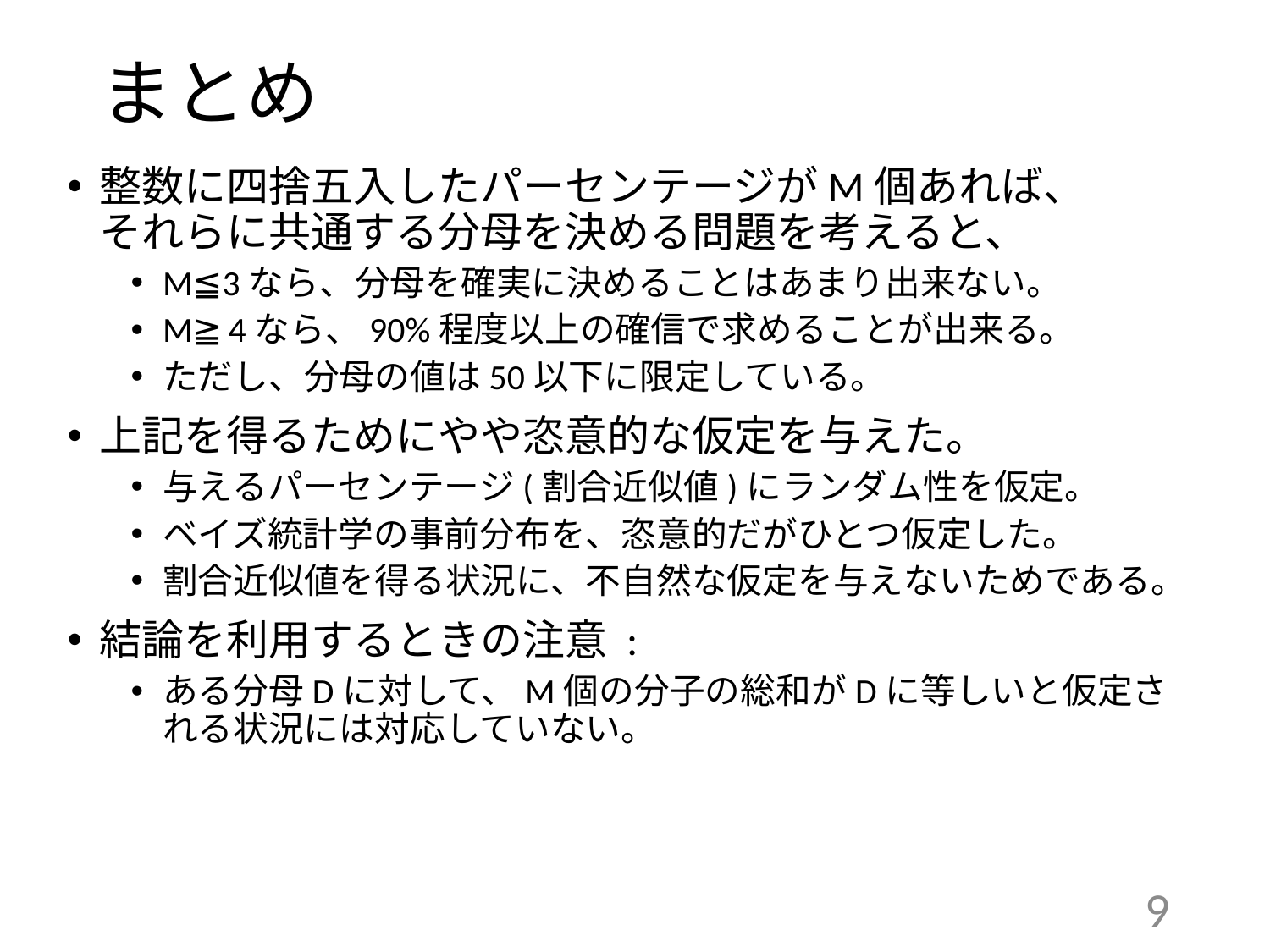

# まとめ
整数に四捨五入したパーセンテージがM個あれば、
それらに共通する分母を決める問題を考えると、
M≦3なら、分母を確実に決めることはあまり出来ない。
M≧4なら、90%程度以上の確信で求めることが出来る。
ただし、分母の値は50以下に限定している。
上記を得るためにやや恣意的な仮定を与えた。
与えるパーセンテージ(割合近似値)にランダム性を仮定。
ベイズ統計学の事前分布を、恣意的だがひとつ仮定した。
割合近似値を得る状況に、不自然な仮定を与えないためである。
結論を利用するときの注意 :
ある分母Dに対して、M個の分子の総和がDに等しいと仮定される状況には対応していない。

9